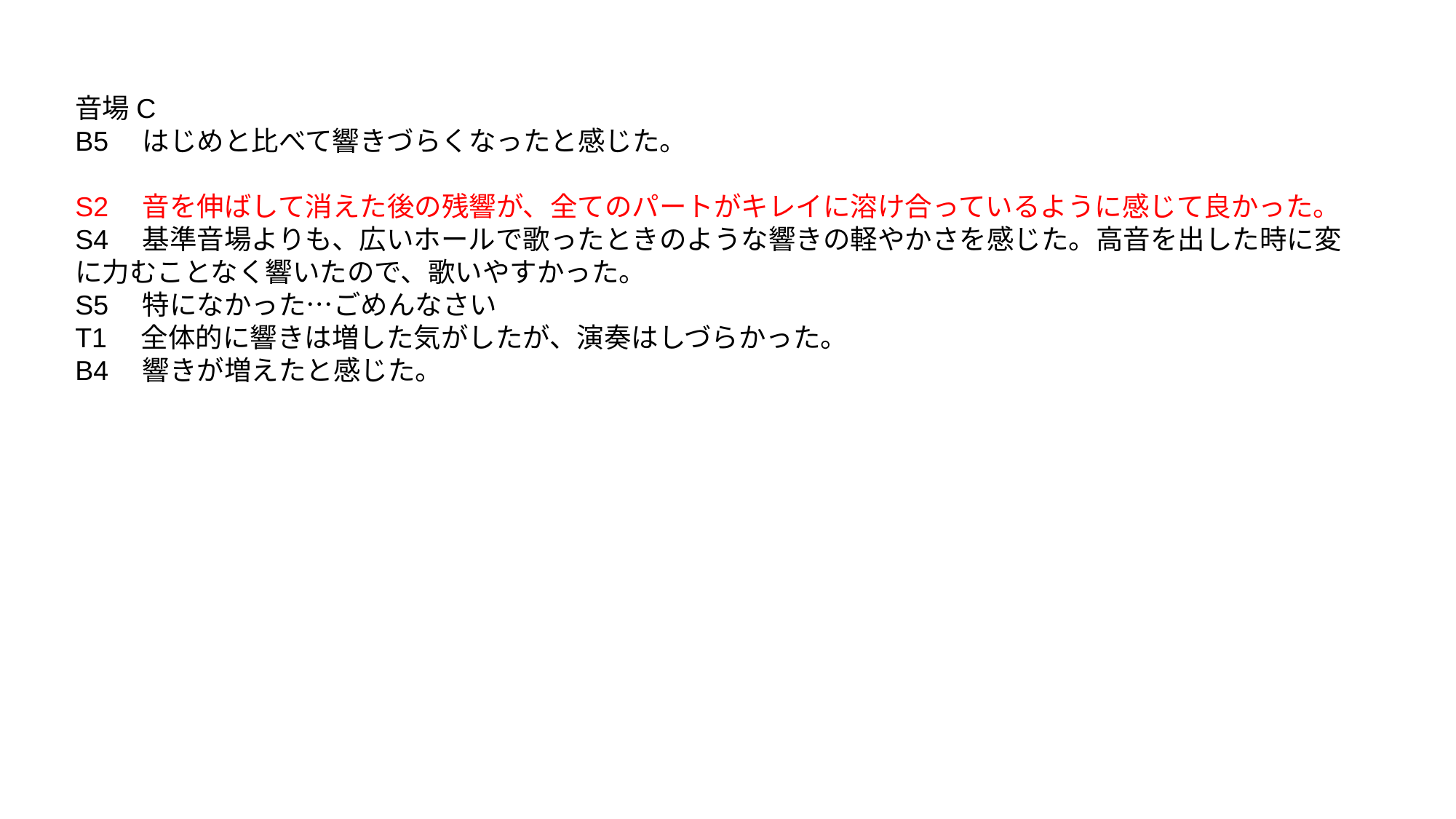

音場C
B5　はじめと比べて響きづらくなったと感じた。

S2　音を伸ばして消えた後の残響が、全てのパートがキレイに溶け合っているように感じて良かった。
S4　基準音場よりも、広いホールで歌ったときのような響きの軽やかさを感じた。高音を出した時に変に力むことなく響いたので、歌いやすかった。
S5　特になかった…ごめんなさい
T1　全体的に響きは増した気がしたが、演奏はしづらかった。
B4　響きが増えたと感じた。